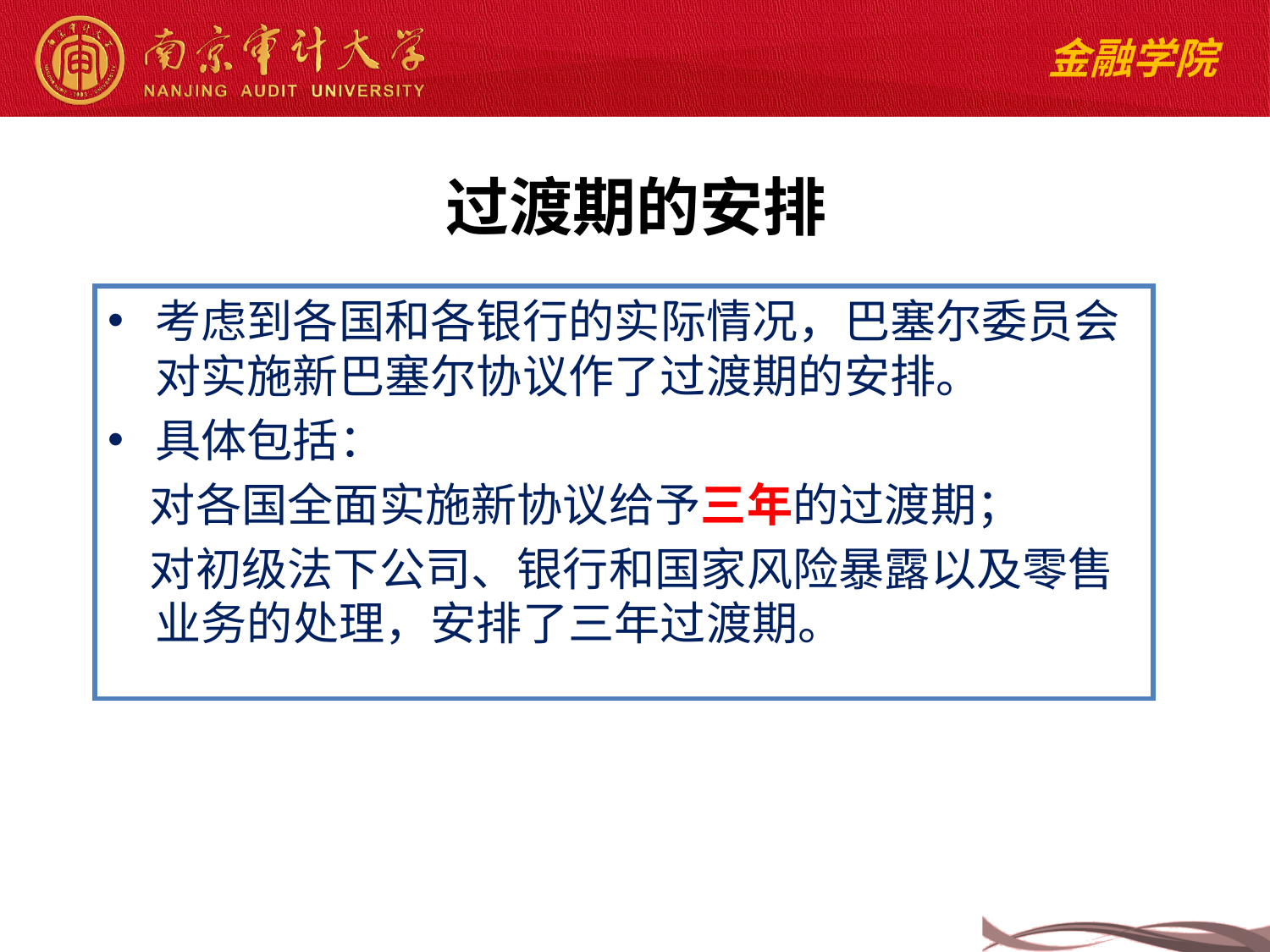

过渡期的安排
考虑到各国和各银行的实际情况，巴塞尔委员会对实施新巴塞尔协议作了过渡期的安排。
具体包括：
   对各国全面实施新协议给予三年的过渡期；
   对初级法下公司、银行和国家风险暴露以及零售业务的处理，安排了三年过渡期。